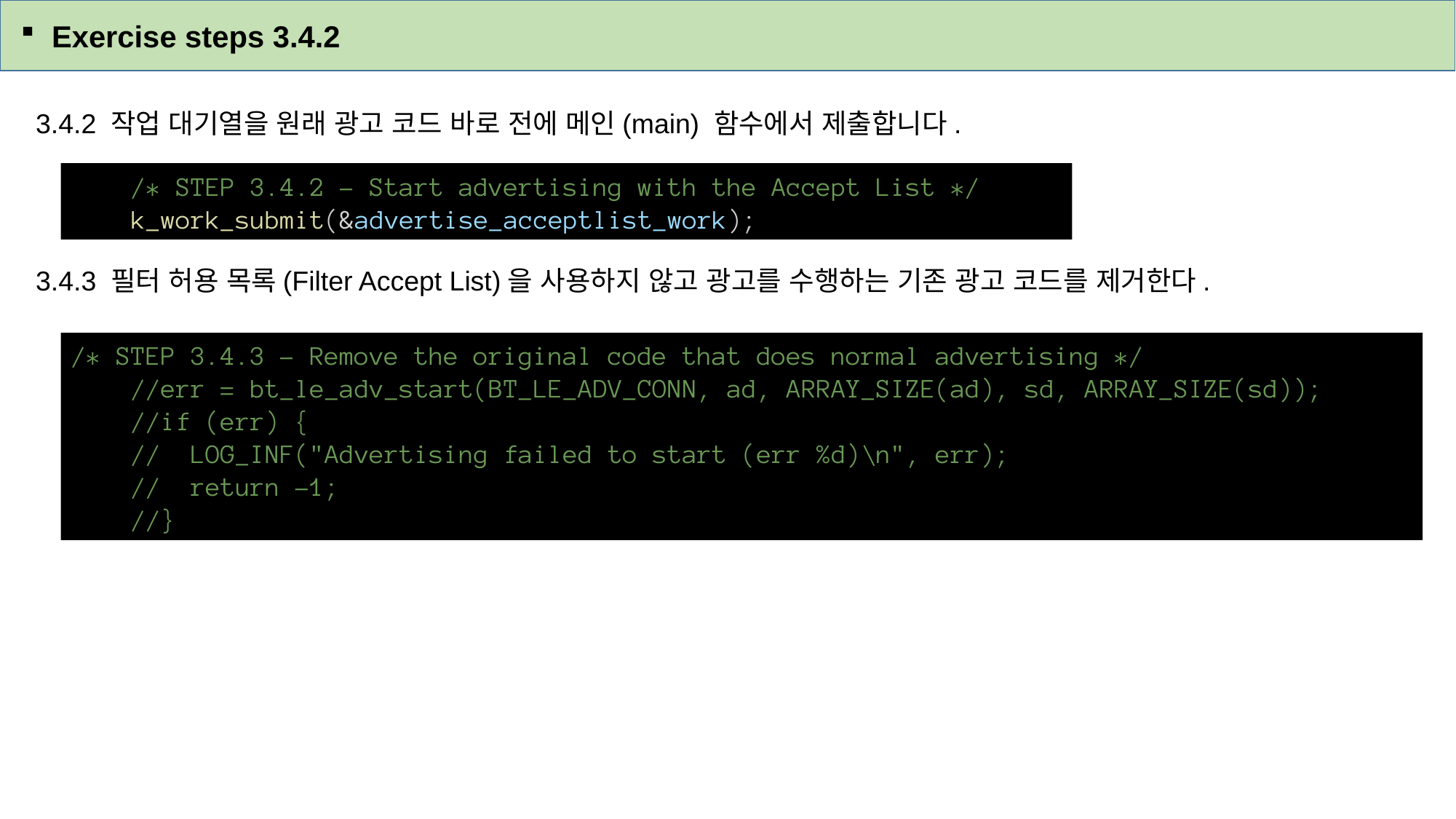

Exercise steps 3.4.2
3.4.2 작업 대기열을 원래 광고 코드 바로 전에 메인(main) 함수에서 제출합니다.
    /* STEP 3.4.2 - Start advertising with the Accept List */
    k_work_submit(&advertise_acceptlist_work);
3.4.3 필터 허용 목록(Filter Accept List)을 사용하지 않고 광고를 수행하는 기존 광고 코드를 제거한다.
/* STEP 3.4.3 - Remove the original code that does normal advertising */
    //err = bt_le_adv_start(BT_LE_ADV_CONN, ad, ARRAY_SIZE(ad), sd, ARRAY_SIZE(sd));
    //if (err) {
    //  LOG_INF("Advertising failed to start (err %d)\n", err);
    //  return -1;
    //}